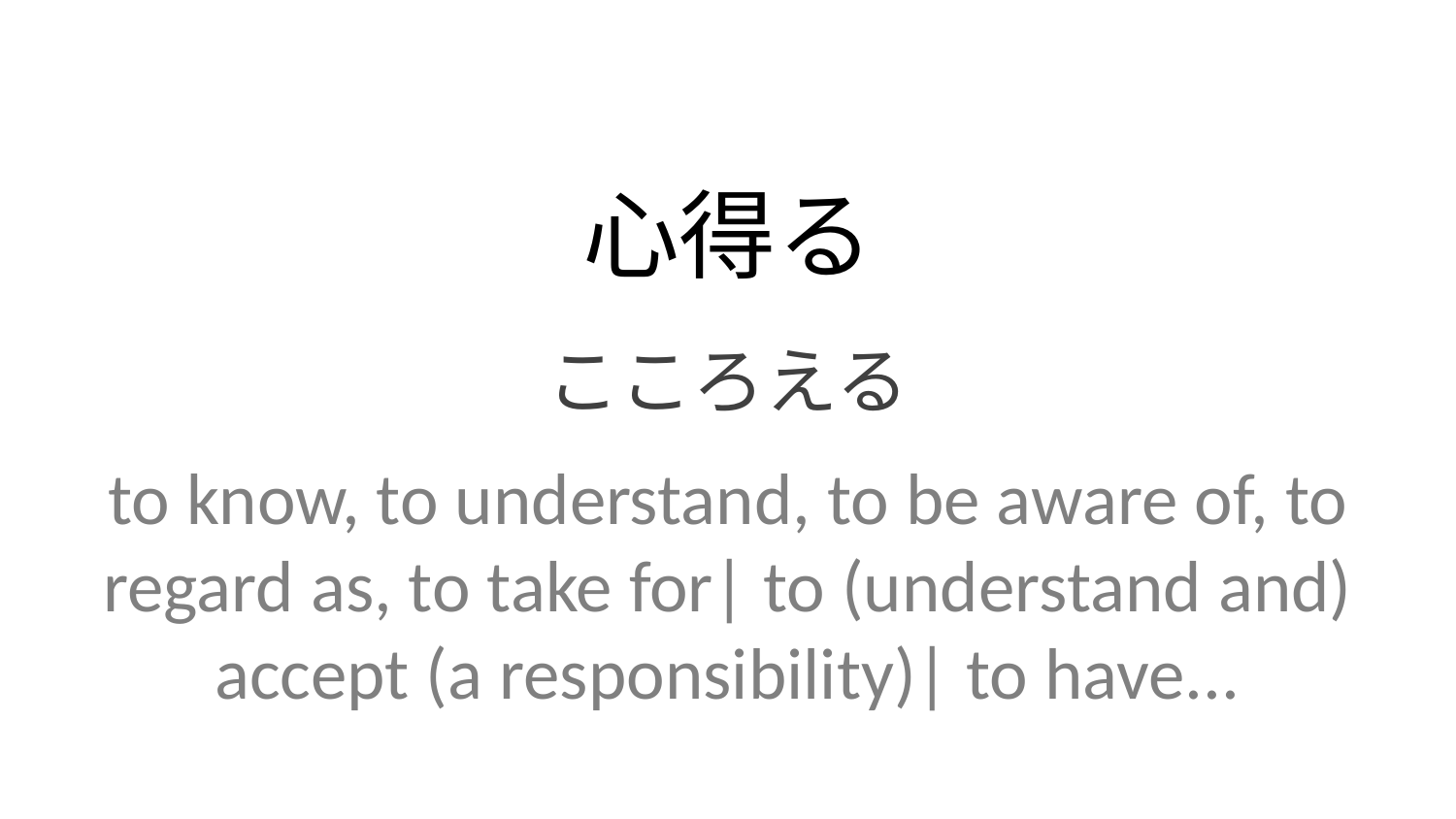

心得る

こころえる
to know, to understand, to be aware of, to regard as, to take for| to (understand and) accept (a responsibility)| to have...